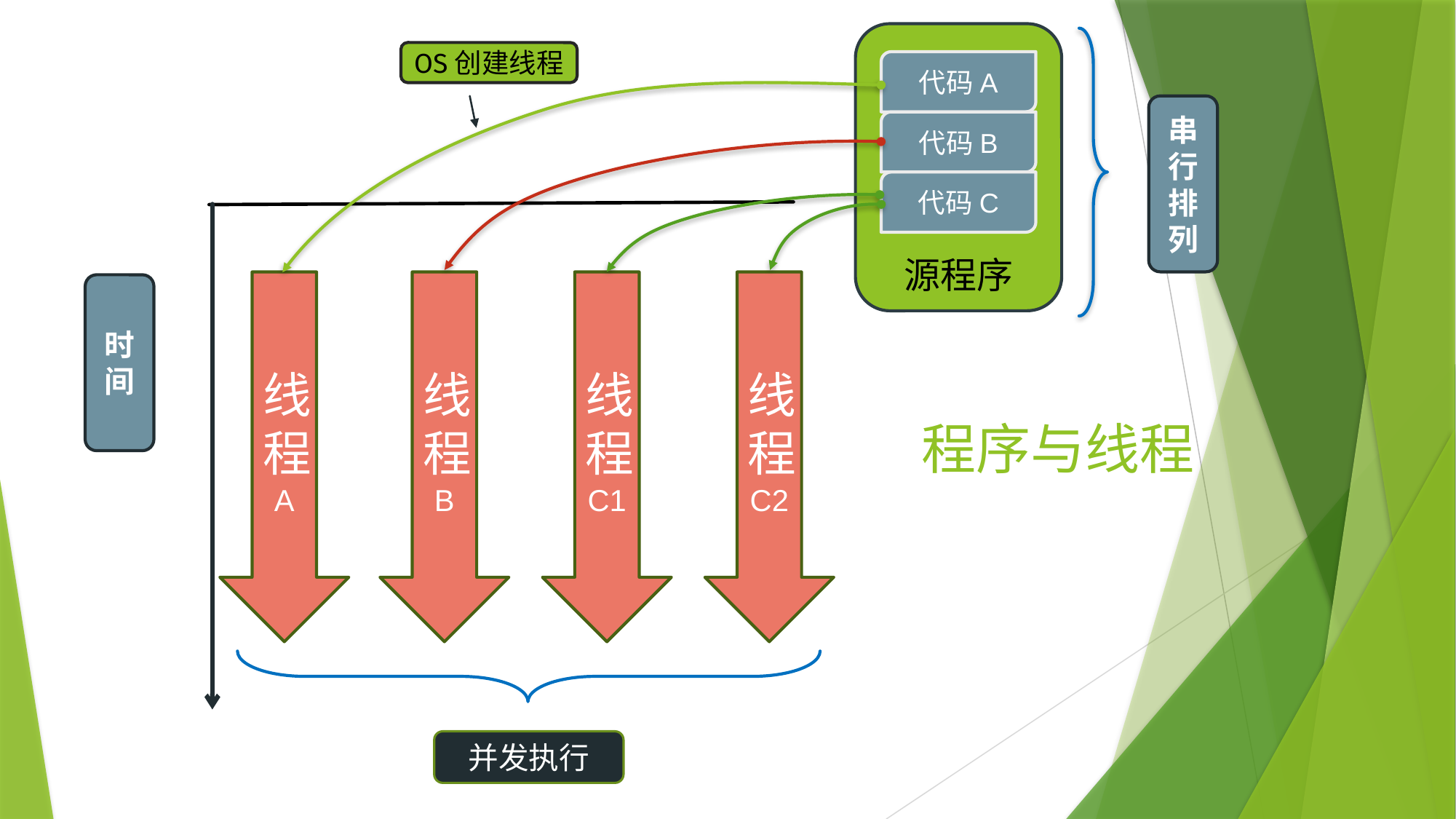

OS创建线程
代码A

串行排列
代码B

代码C

源程序
线程A
线程B
线程C1
线程C2
时间

# 程序与线程
并发执行